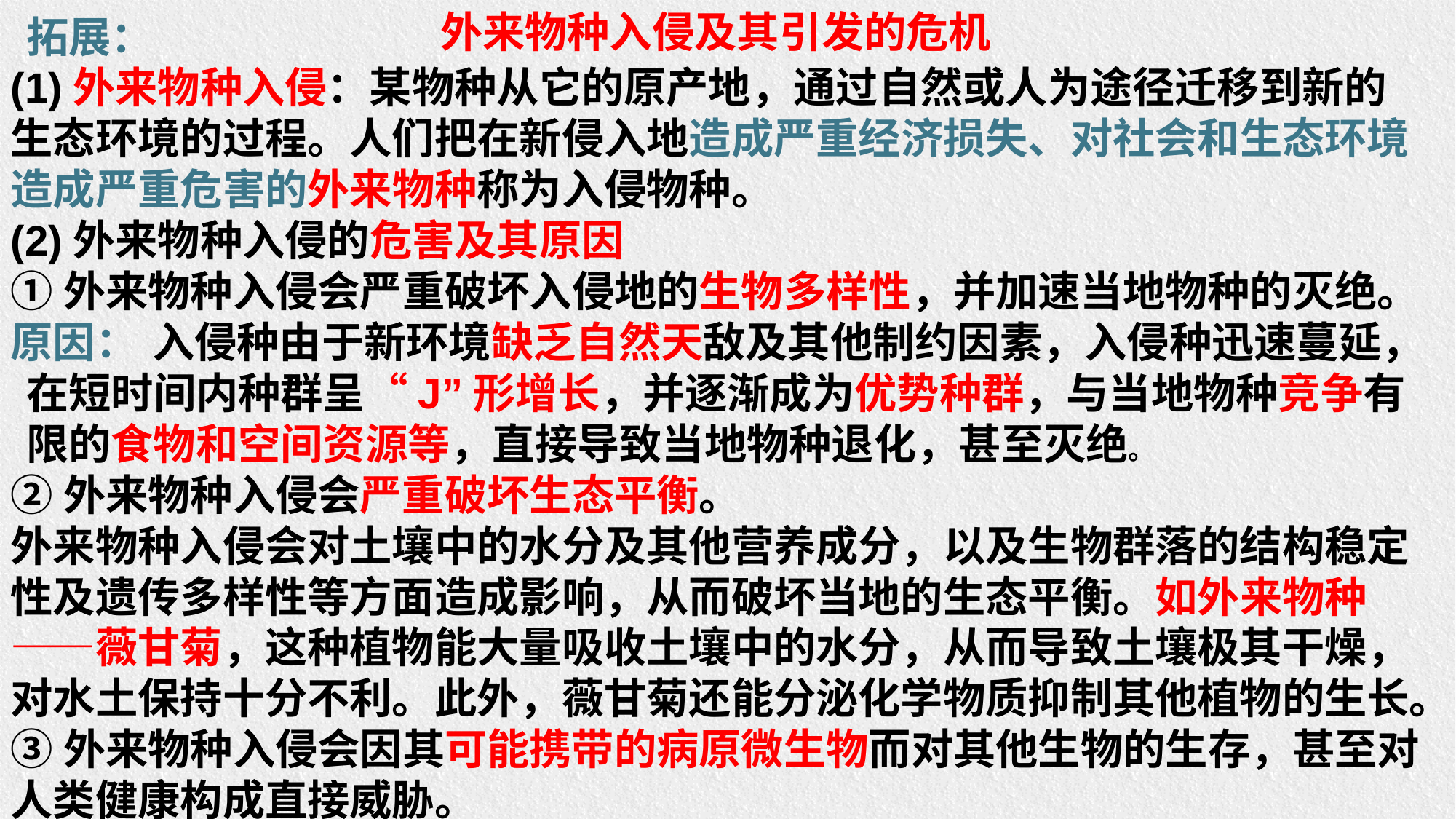

外来物种入侵及其引发的危机
拓展：
(1)外来物种入侵：某物种从它的原产地，通过自然或人为途径迁移到新的生态环境的过程。人们把在新侵入地造成严重经济损失、对社会和生态环境造成严重危害的外来物种称为入侵物种。
(2)外来物种入侵的危害及其原因
①外来物种入侵会严重破坏入侵地的生物多样性，并加速当地物种的灭绝。
原因：

②外来物种入侵会严重破坏生态平衡。
外来物种入侵会对土壤中的水分及其他营养成分，以及生物群落的结构稳定性及遗传多样性等方面造成影响，从而破坏当地的生态平衡。如外来物种——薇甘菊，这种植物能大量吸收土壤中的水分，从而导致土壤极其干燥，对水土保持十分不利。此外，薇甘菊还能分泌化学物质抑制其他植物的生长。
③外来物种入侵会因其可能携带的病原微生物而对其他生物的生存，甚至对人类健康构成直接威胁。
            入侵种由于新环境缺乏自然天敌及其他制约因素，入侵种迅速蔓延，在短时间内种群呈“J”形增长，并逐渐成为优势种群，与当地物种竞争有限的食物和空间资源等，直接导致当地物种退化，甚至灭绝。